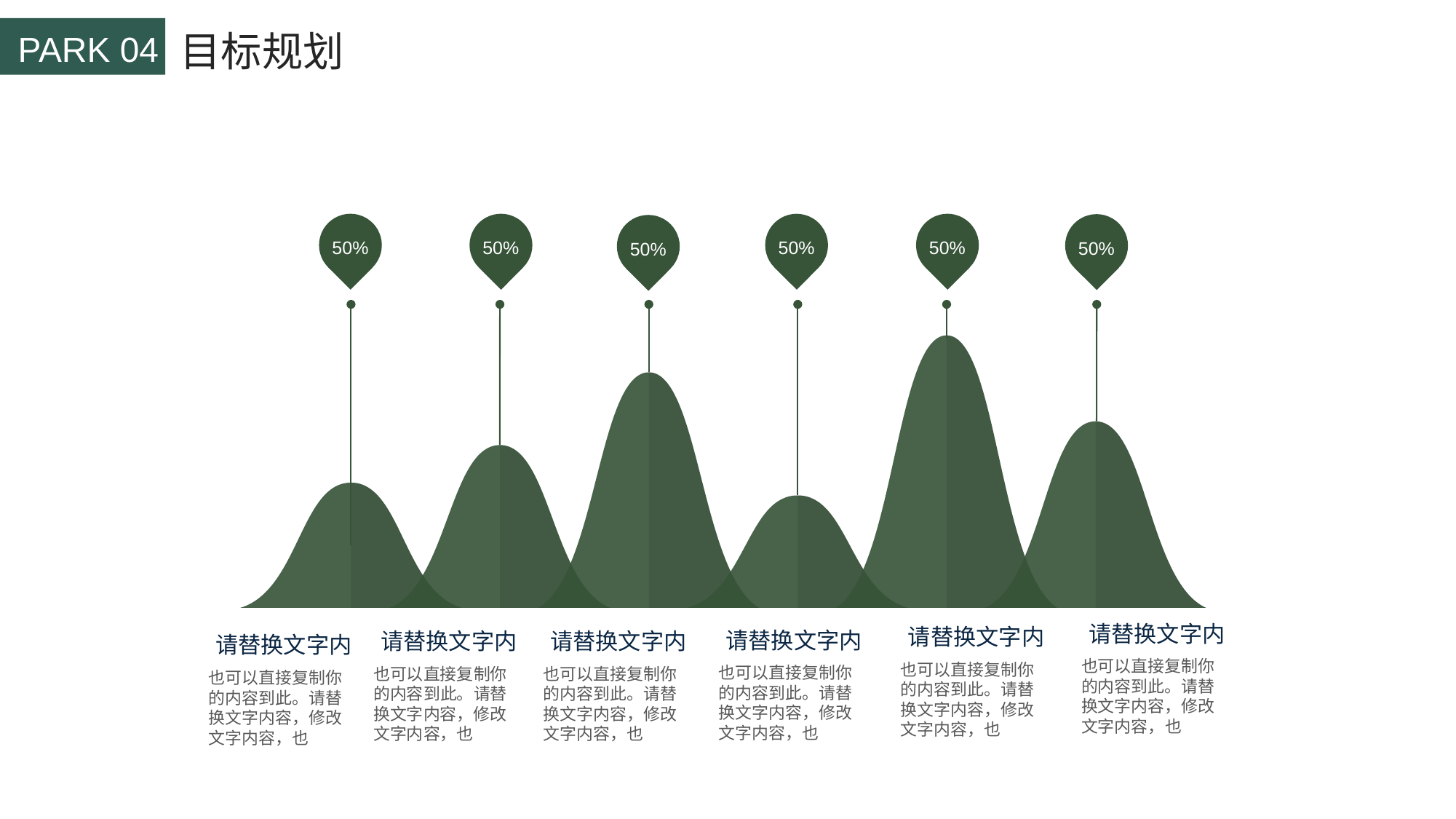

目标规划

50%

50%

50%

50%

50%

50%

请替换文字内
请替换文字内
请替换文字内
请替换文字内
请替换文字内
请替换文字内
也可以直接复制你的内容到此。请替换文字内容，修改文字内容，也
也可以直接复制你的内容到此。请替换文字内容，修改文字内容，也
也可以直接复制你的内容到此。请替换文字内容，修改文字内容，也
也可以直接复制你的内容到此。请替换文字内容，修改文字内容，也
也可以直接复制你的内容到此。请替换文字内容，修改文字内容，也
也可以直接复制你的内容到此。请替换文字内容，修改文字内容，也